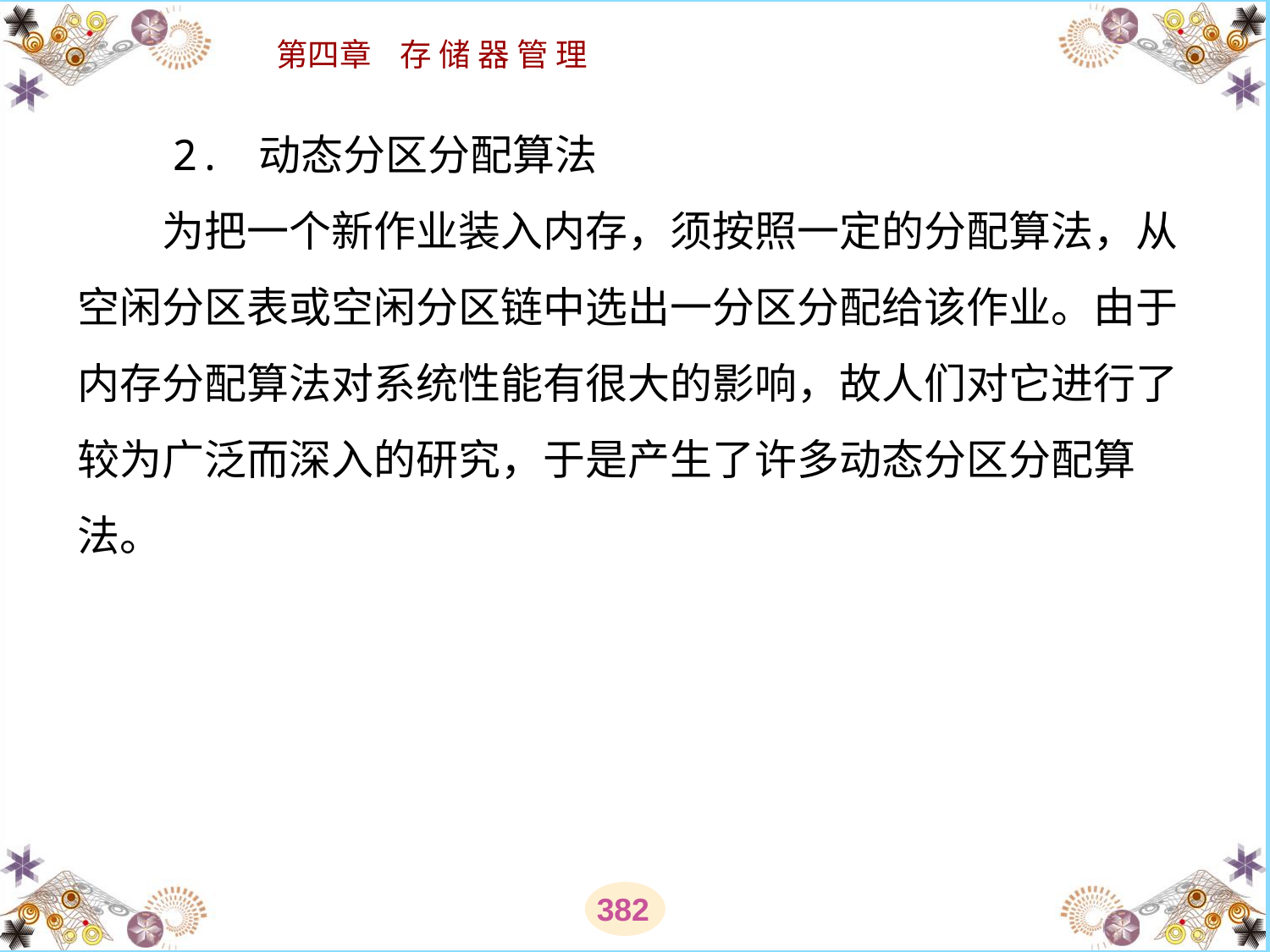

# 2. 动态分区分配算法 　　为把一个新作业装入内存，须按照一定的分配算法，从空闲分区表或空闲分区链中选出一分区分配给该作业。由于内存分配算法对系统性能有很大的影响，故人们对它进行了较为广泛而深入的研究，于是产生了许多动态分区分配算法。